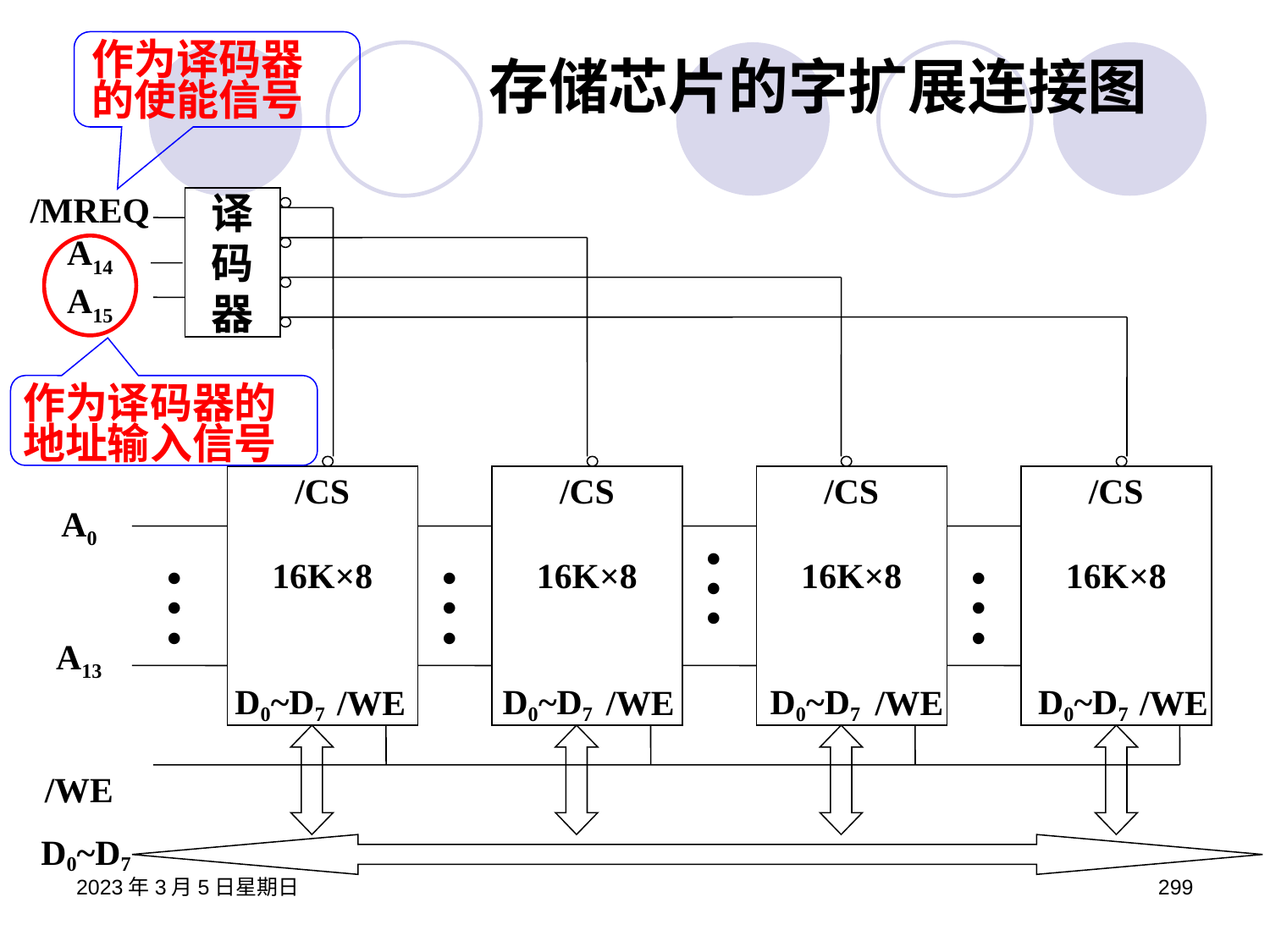

作为译码器的使能信号
# 存储芯片的字扩展连接图
/MREQ
A14
A15
译
码
器

作为译码器的地址输入信号

/CS

16K×8

           /WE
/CS

16K×8

            /WE
/CS

16K×8

             /WE
/CS

16K×8

             /WE
A0

A13

/WE

•
•
•
•
•
•
•
•
•
•
•
•

D0~D7
D0~D7
D0~D7
D0~D7

D0~D7

2023年3月5日星期日
299